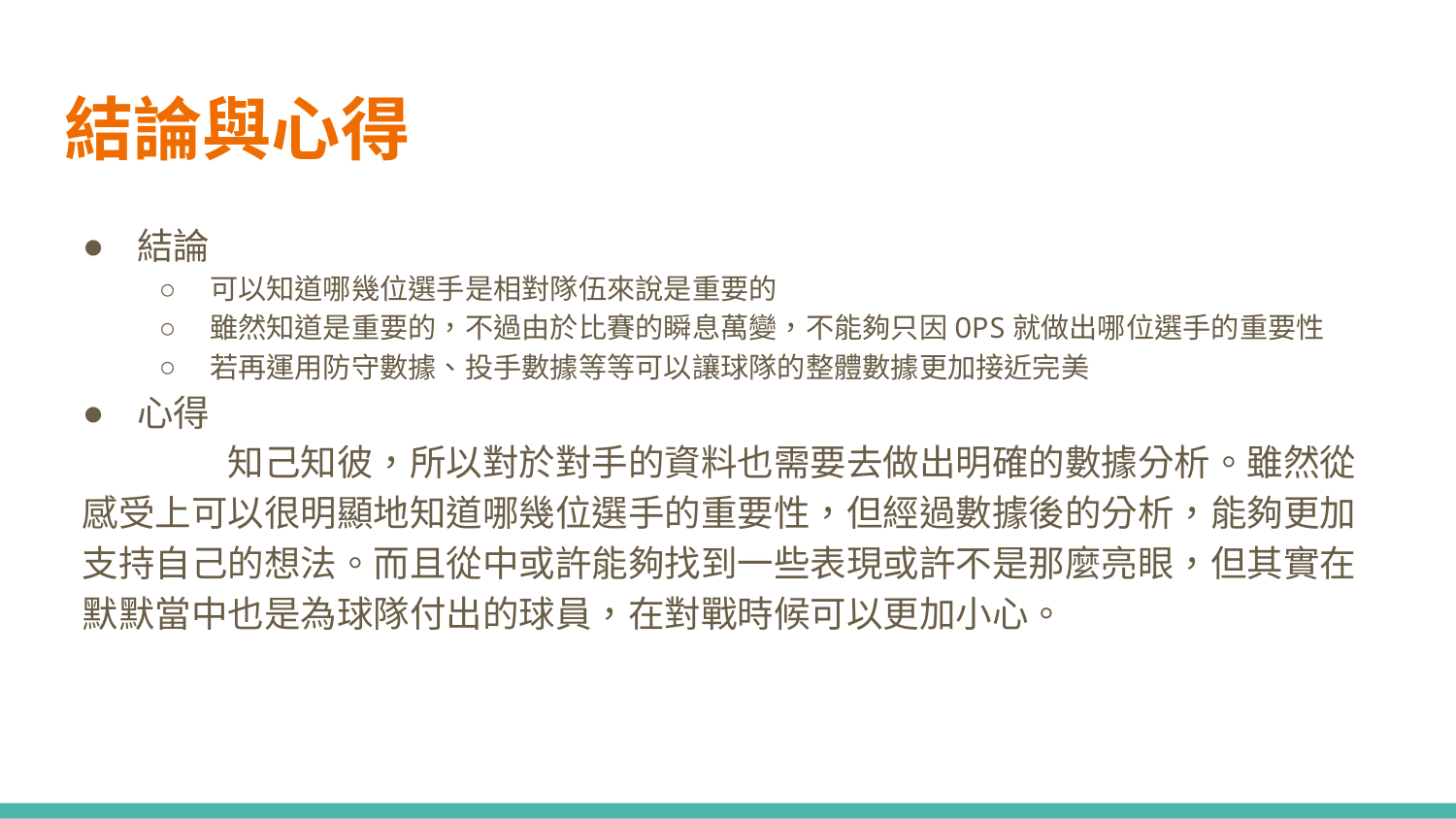

# 結論與心得
結論
可以知道哪幾位選手是相對隊伍來說是重要的
雖然知道是重要的，不過由於比賽的瞬息萬變，不能夠只因OPS就做出哪位選手的重要性
若再運用防守數據、投手數據等等可以讓球隊的整體數據更加接近完美
心得
	知己知彼，所以對於對手的資料也需要去做出明確的數據分析。雖然從感受上可以很明顯地知道哪幾位選手的重要性，但經過數據後的分析，能夠更加支持自己的想法。而且從中或許能夠找到一些表現或許不是那麼亮眼，但其實在默默當中也是為球隊付出的球員，在對戰時候可以更加小心。